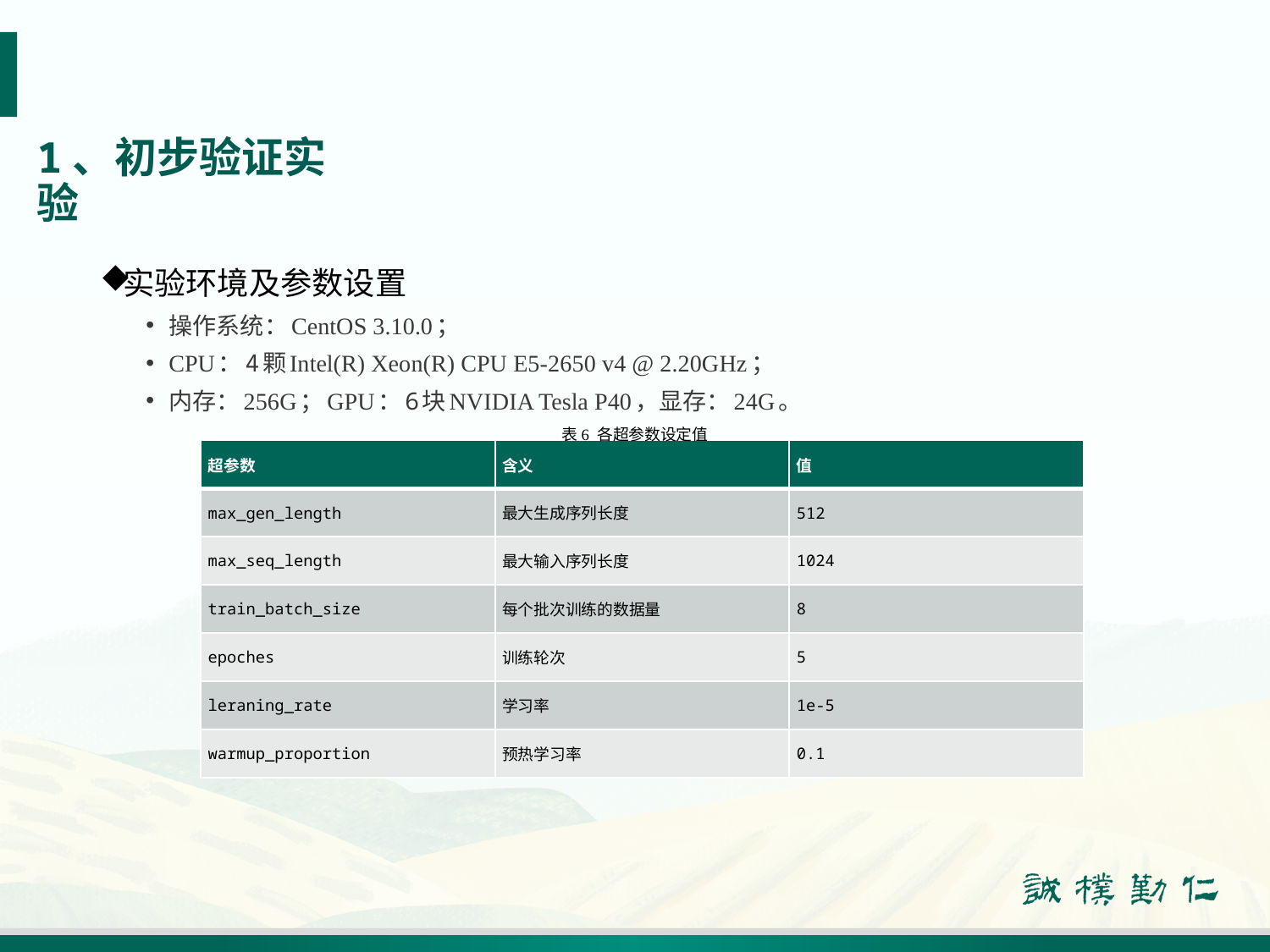

# 1、初步验证实验
实验环境及参数设置
操作系统：CentOS 3.10.0；
CPU：4颗Intel(R) Xeon(R) CPU E5-2650 v4 @ 2.20GHz；
内存：256G；GPU：6块NVIDIA Tesla P40，显存：24G。
表6 各超参数设定值
| 超参数 | 含义 | 值 |
| --- | --- | --- |
| max\_gen\_length | 最大生成序列长度 | 512 |
| max\_seq\_length | 最大输入序列长度 | 1024 |
| train\_batch\_size | 每个批次训练的数据量 | 8 |
| epoches | 训练轮次 | 5 |
| leraning\_rate | 学习率 | 1e-5 |
| warmup\_proportion | 预热学习率 | 0.1 |